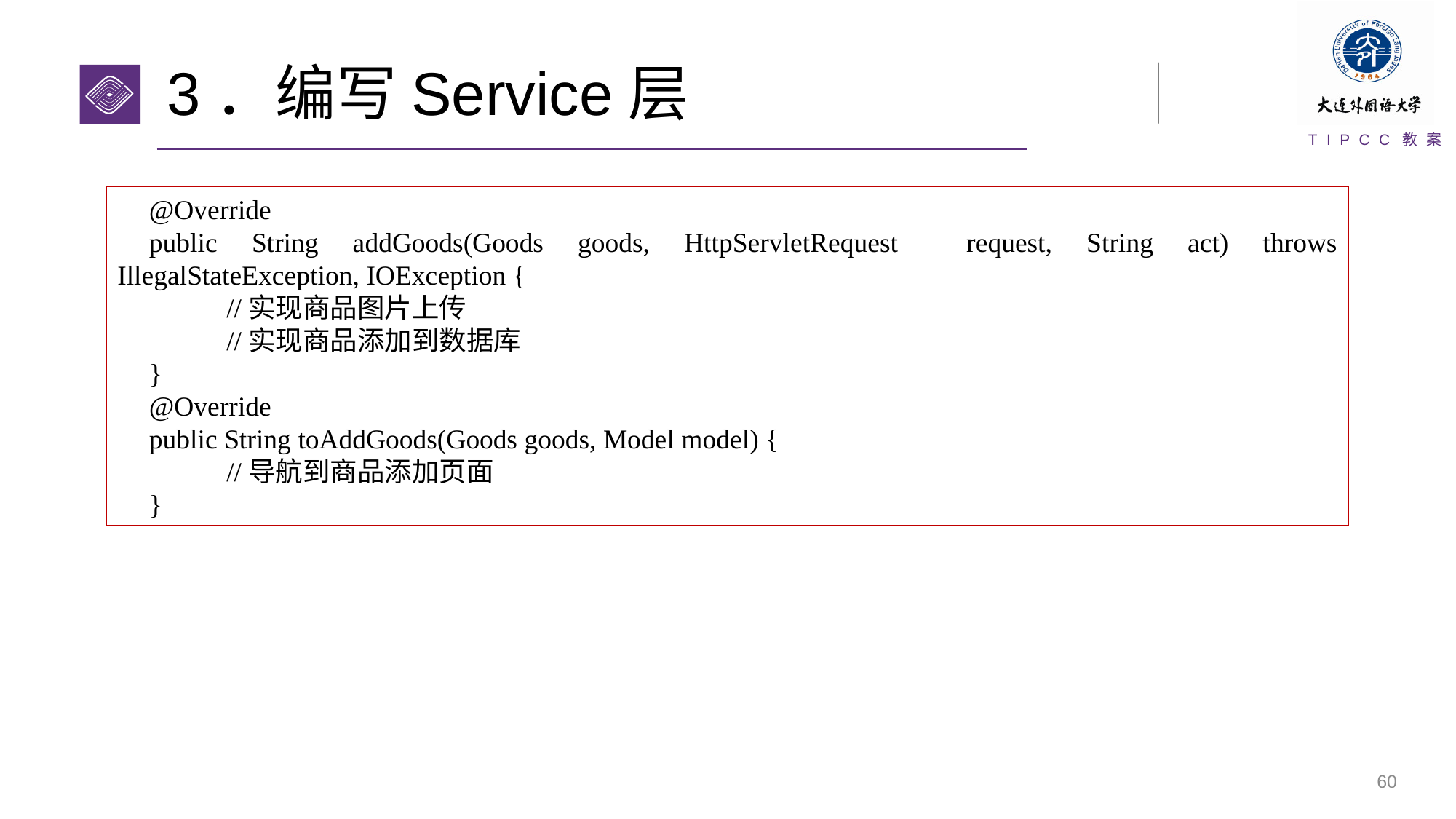

# 3．编写Service层
@Override
public String addGoods(Goods goods, HttpServletRequest  request, String act) throws IllegalStateException, IOException {
	//实现商品图片上传
	//实现商品添加到数据库
}
@Override
public String toAddGoods(Goods goods, Model model) {
	//导航到商品添加页面
}
60